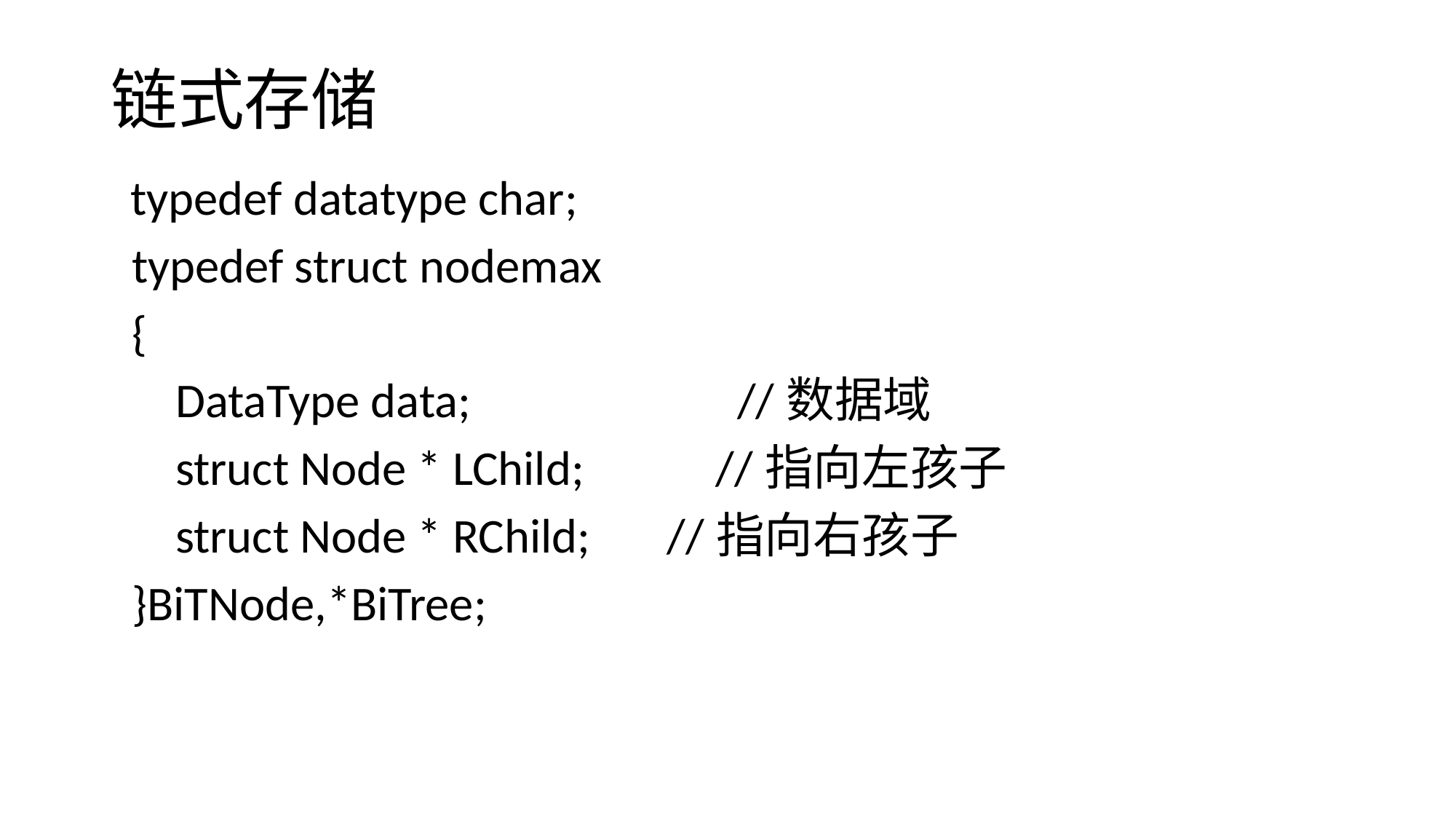

# 链式存储
 typedef datatype char;
 typedef struct nodemax
 {
     DataType data;　　　　　//数据域
     struct Node * LChild;　　 //指向左孩子
     struct Node * RChild;       //指向右孩子
 }BiTNode,*BiTree;